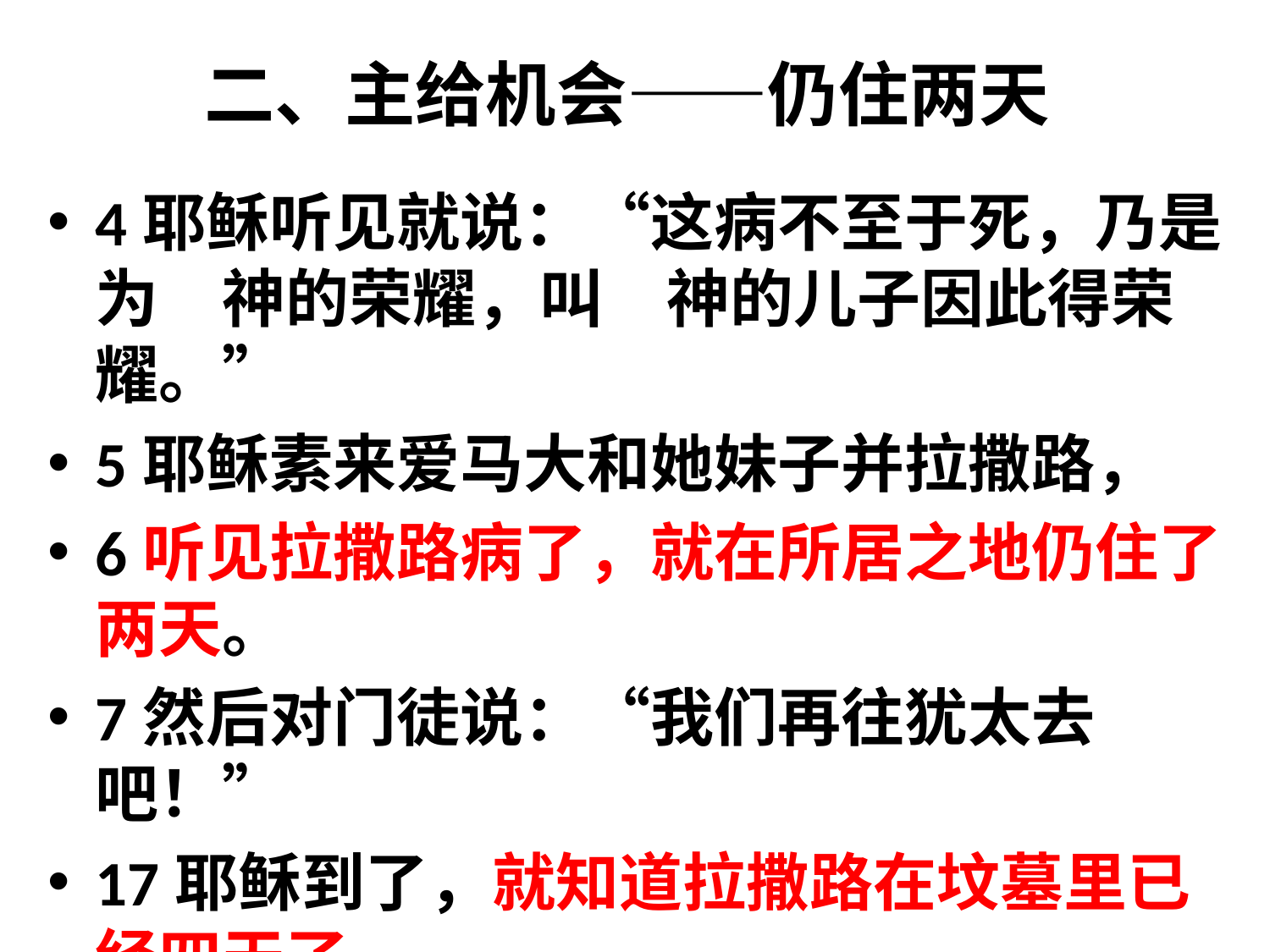

# 二、主给机会——仍住两天
4耶稣听见就说：“这病不至于死，乃是为　神的荣耀，叫　神的儿子因此得荣耀。”
5耶稣素来爱马大和她妹子并拉撒路，
6听见拉撒路病了，就在所居之地仍住了两天。
7然后对门徒说：“我们再往犹太去吧！”
17耶稣到了，就知道拉撒路在坟墓里已经四天了。